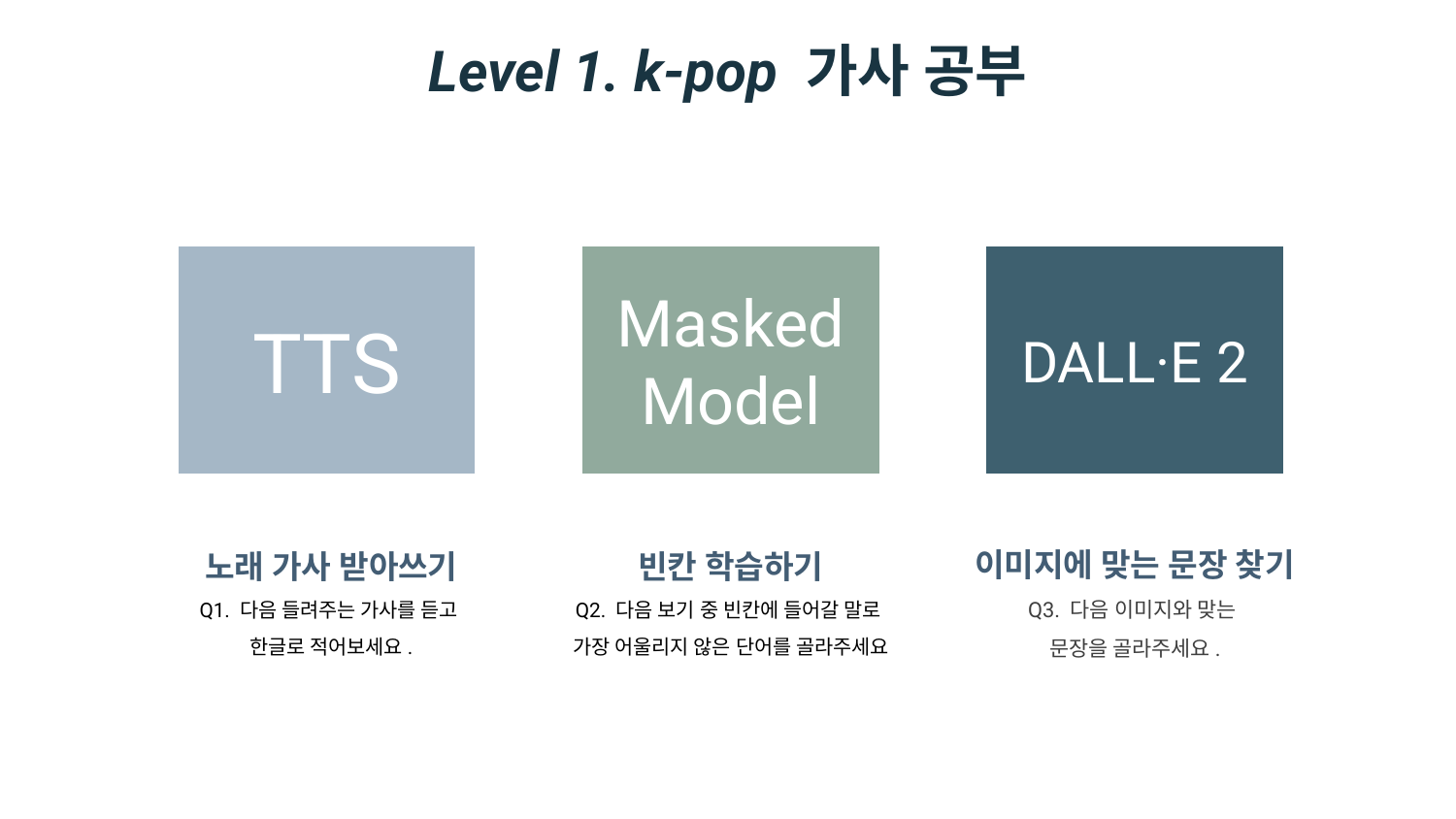

Level 1. k-pop 가사 공부
TTS
Masked
Model
DALL·E 2
노래 가사 받아쓰기
Q1. 다음 들려주는 가사를 듣고
한글로 적어보세요.
빈칸 학습하기
Q2. 다음 보기 중 빈칸에 들어갈 말로
가장 어울리지 않은 단어를 골라주세요
이미지에 맞는 문장 찾기
Q3. 다음 이미지와 맞는
문장을 골라주세요.